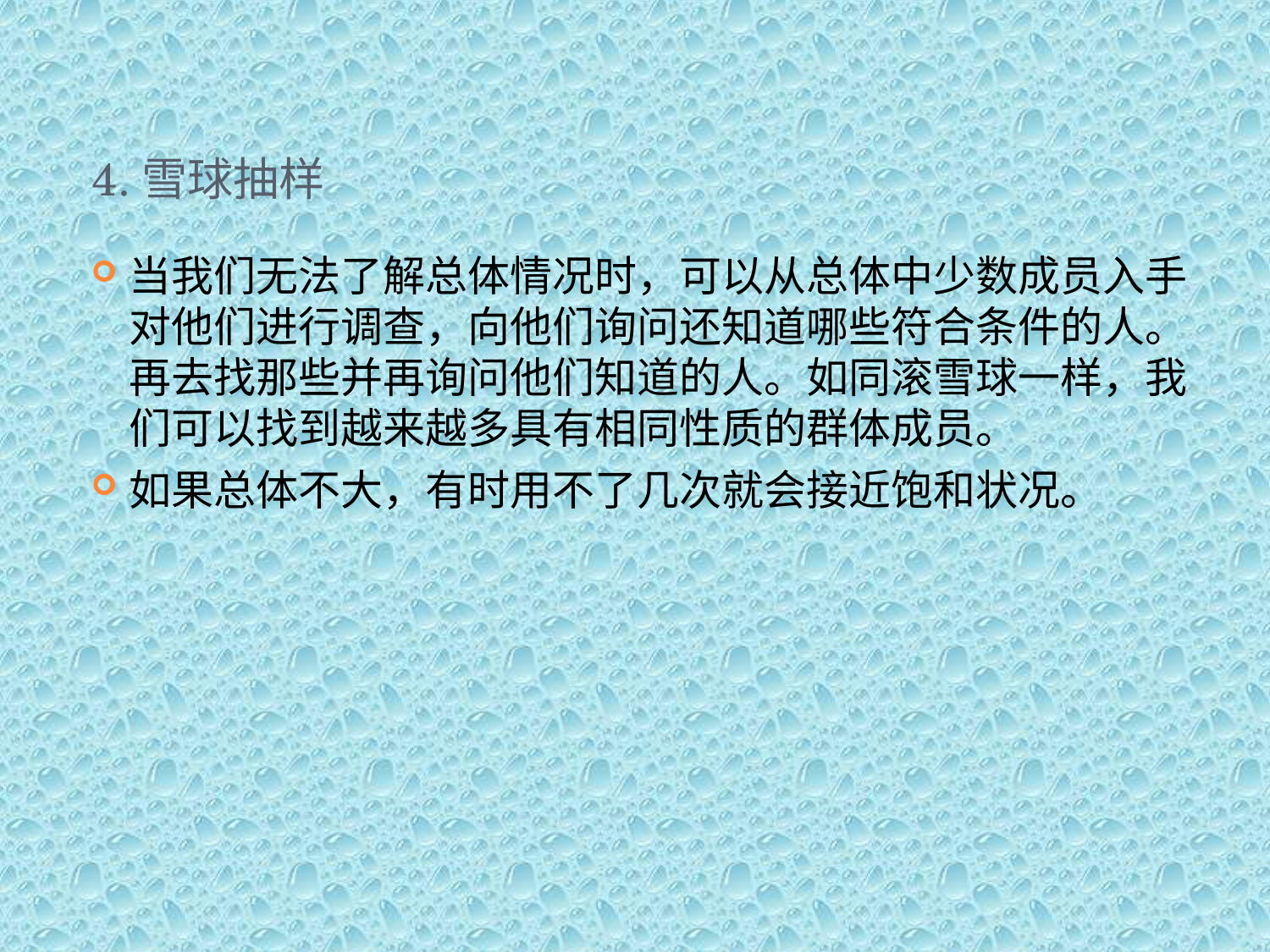

# 4.雪球抽样
当我们无法了解总体情况时，可以从总体中少数成员入手对他们进行调查，向他们询问还知道哪些符合条件的人。再去找那些并再询问他们知道的人。如同滚雪球一样，我们可以找到越来越多具有相同性质的群体成员。
如果总体不大，有时用不了几次就会接近饱和状况。